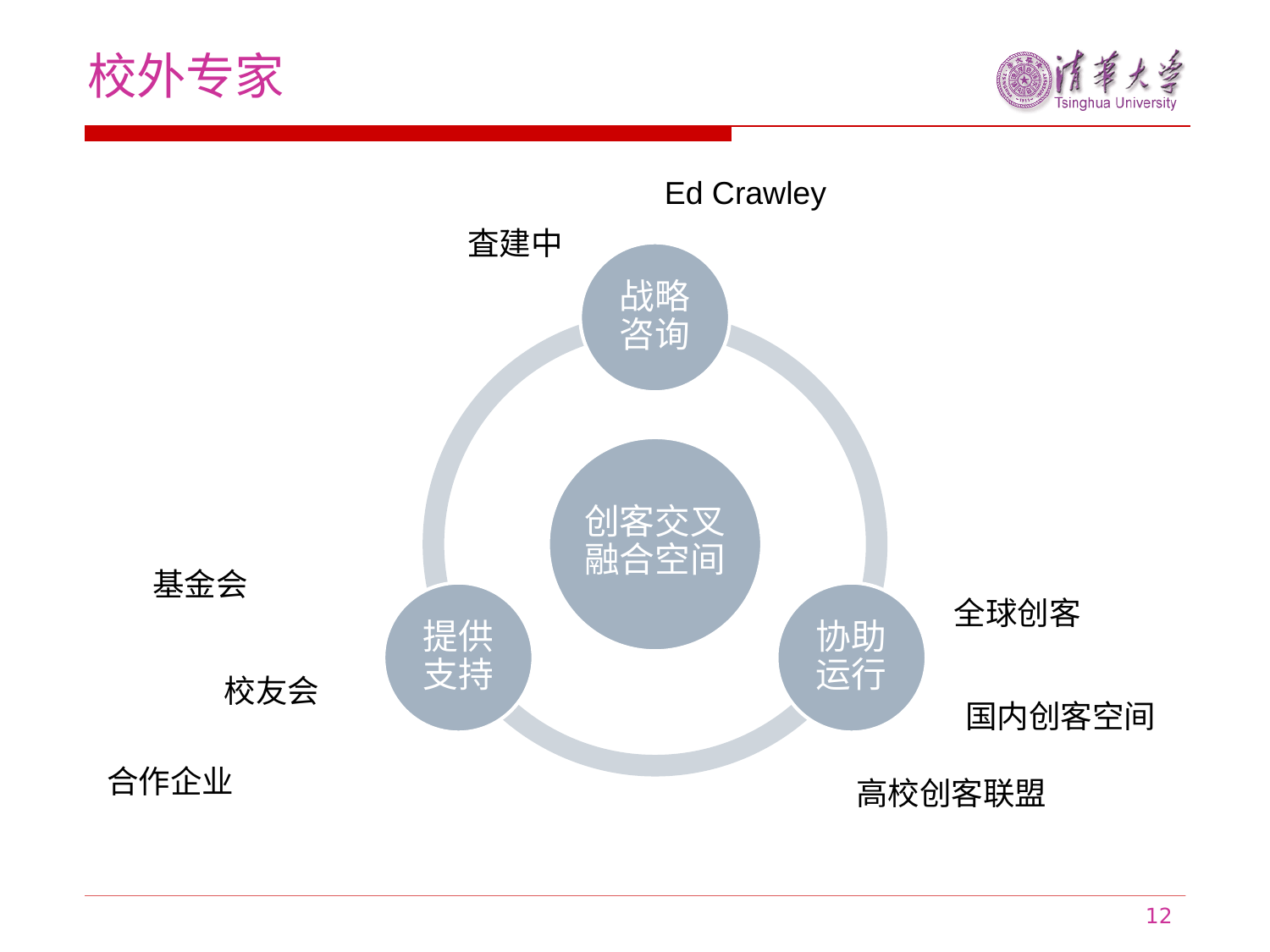

校外专家
Ed Crawley
査建中
创客交叉融合空间
战略咨询
协助运行
提供支持
基金会
全球创客
校友会
国内创客空间
合作企业
高校创客联盟
12